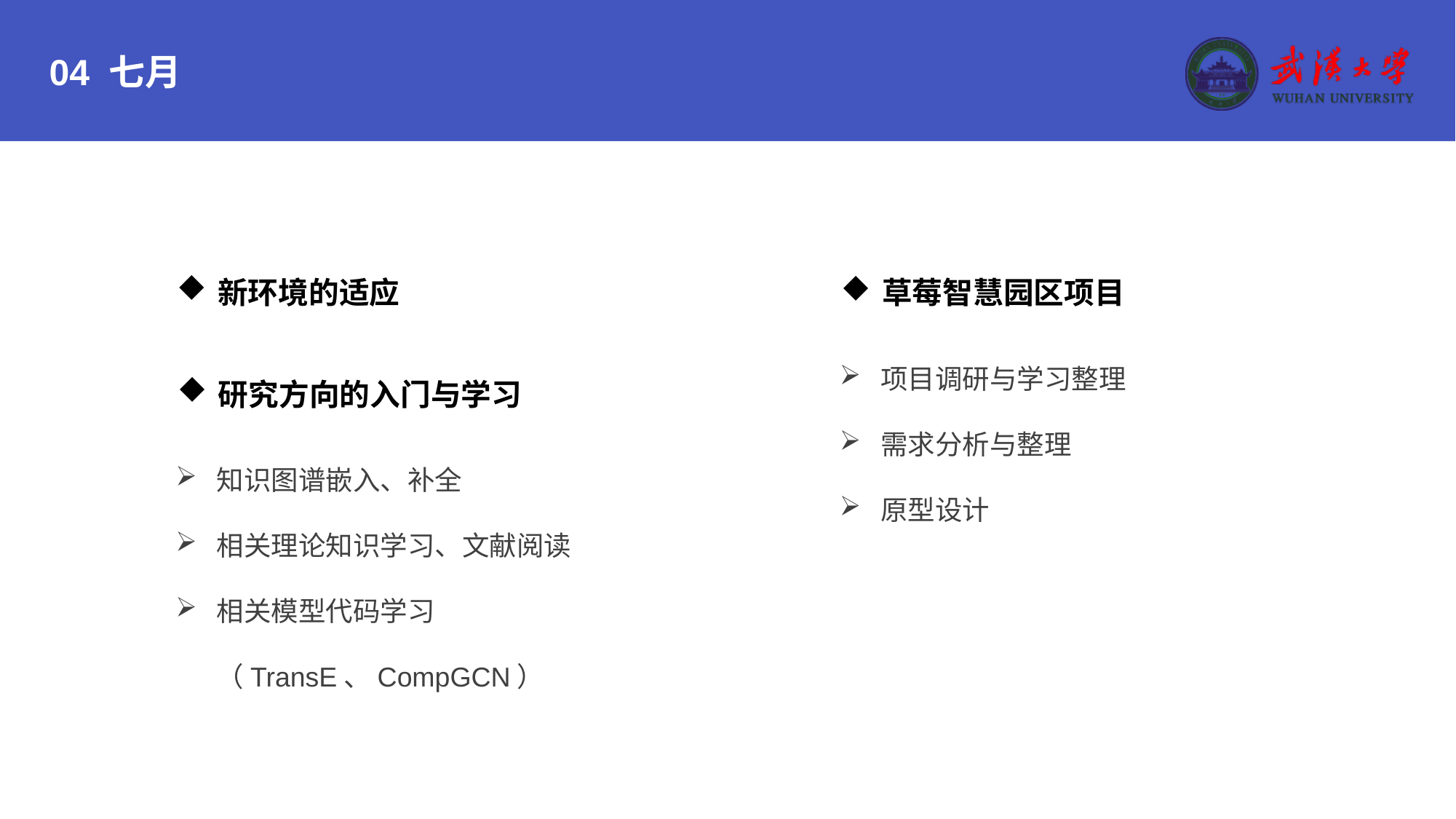

04 七月
新环境的适应
草莓智慧园区项目
项目调研与学习整理
需求分析与整理
原型设计
研究方向的入门与学习
知识图谱嵌入、补全
相关理论知识学习、文献阅读
相关模型代码学习（TransE、CompGCN）